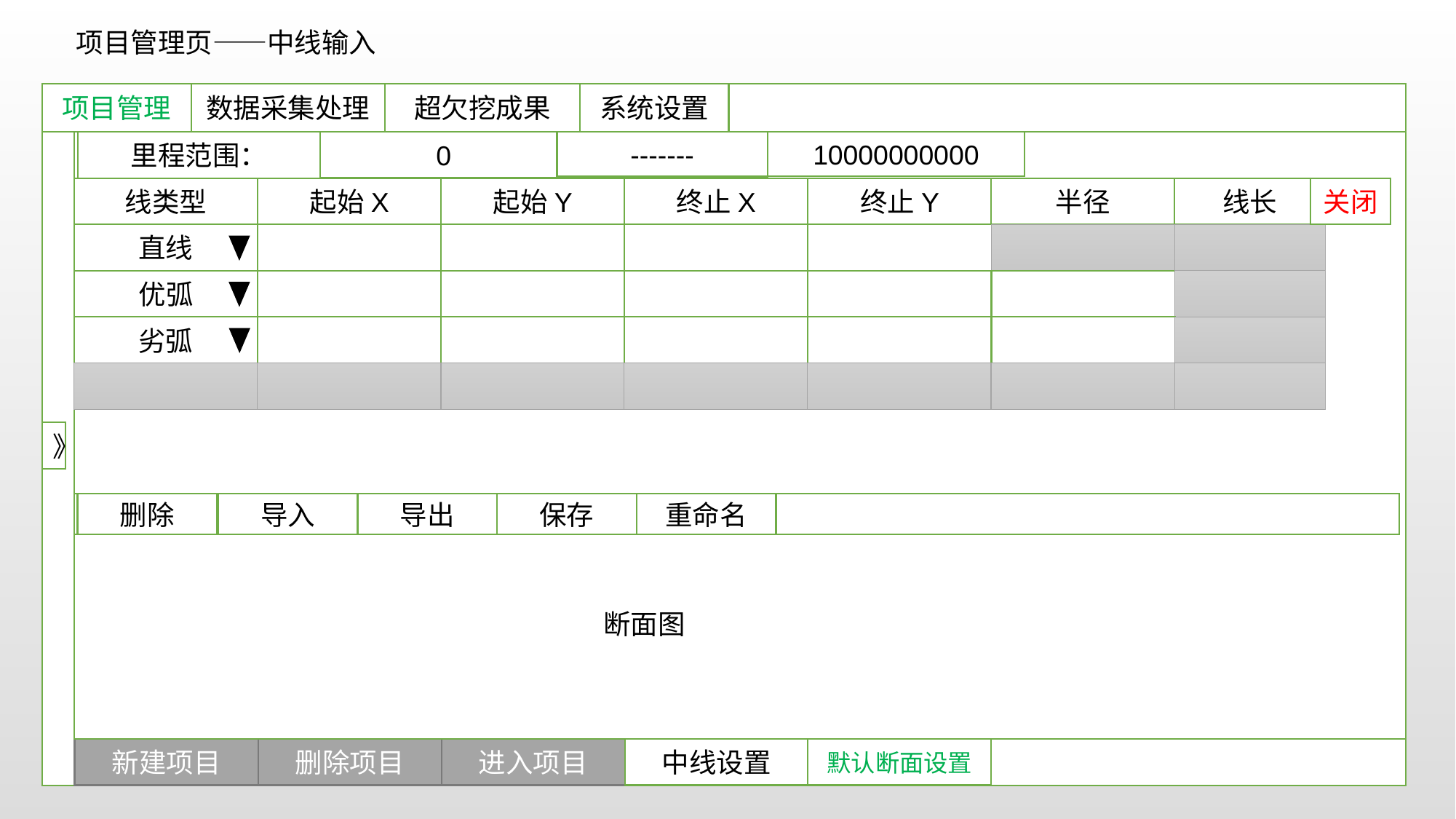

项目管理页——中线输入

项目管理
数据采集处理
超欠挖成果
系统设置
10000000000
里程范围：
-------
项目

任务
0
中线
断面
创建时间
线类型
起始X
起始Y
终止X
终止Y
半径
线长
关闭
直线

优弧

劣弧

》

删除
导入
导出
保存
重命名
断面图
新建项目
删除项目
进入项目
中线设置
默认断面设置